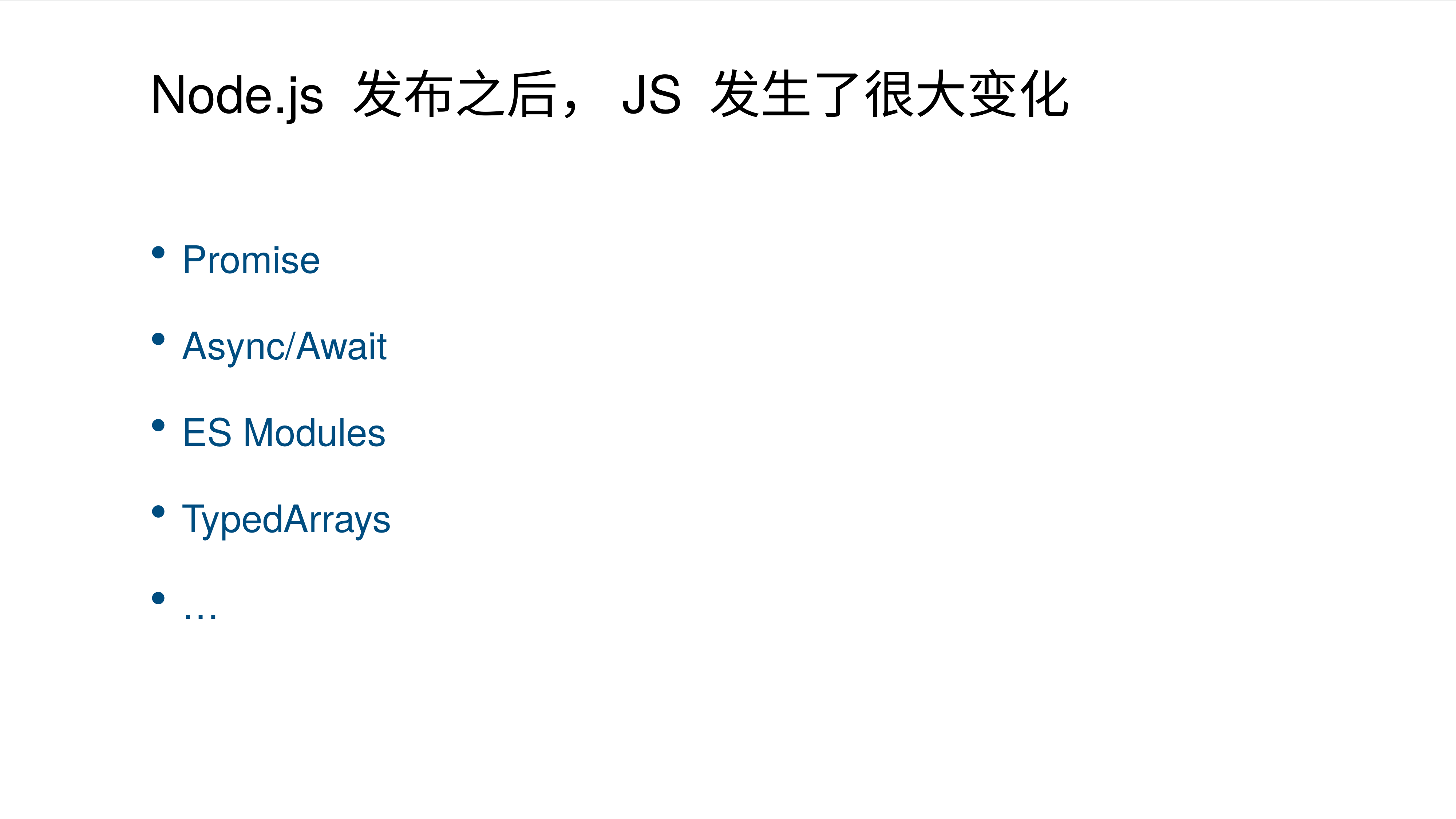

# Node.js 发布之后，JS 发生了很大变化
Promise
Async/Await
ES Modules
TypedArrays
…